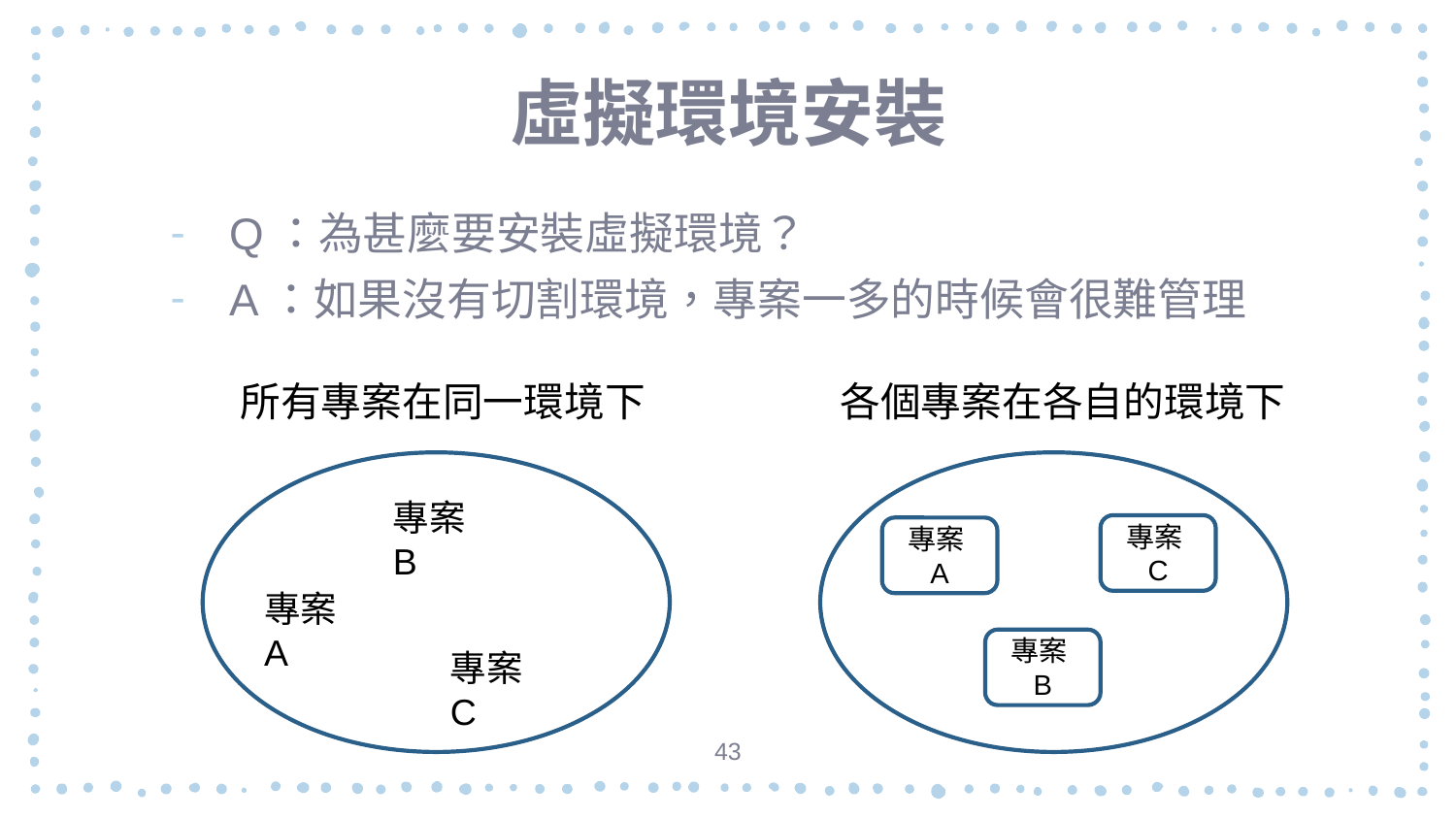

# 虛擬環境安裝
Q：為甚麼要安裝虛擬環境？
A：如果沒有切割環境，專案一多的時候會很難管理
所有專案在同一環境下
各個專案在各自的環境下

專案B
專案C
專案A
專案A
專案B
專案C
43